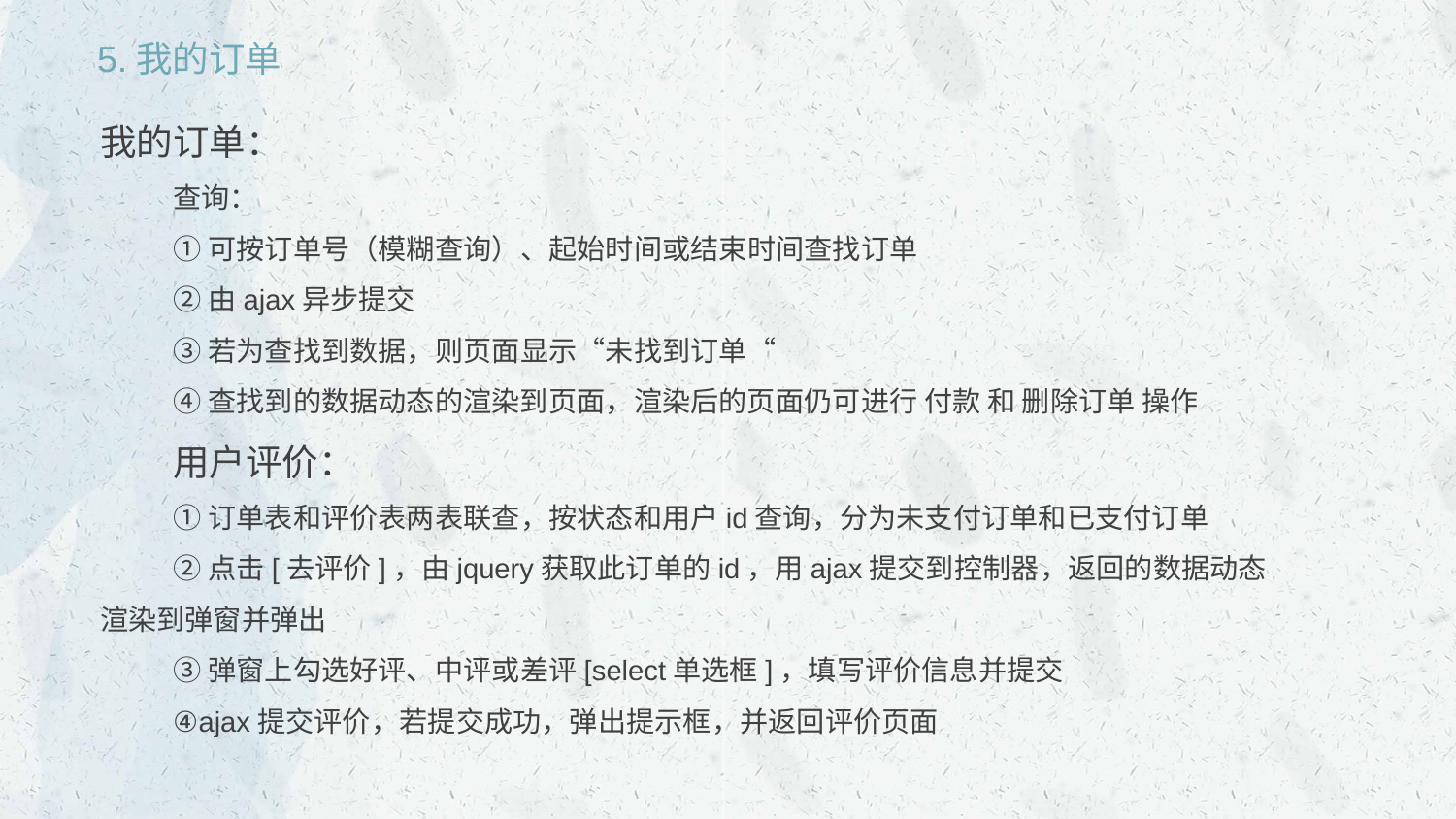

5.我的订单
我的订单：
查询：
①可按订单号（模糊查询）、起始时间或结束时间查找订单
②由ajax异步提交
③若为查找到数据，则页面显示“未找到订单“
④查找到的数据动态的渲染到页面，渲染后的页面仍可进行 付款 和 删除订单 操作
用户评价：
①订单表和评价表两表联查，按状态和用户id查询，分为未支付订单和已支付订单
②点击[去评价]，由jquery获取此订单的id，用ajax提交到控制器，返回的数据动态渲染到弹窗并弹出
③弹窗上勾选好评、中评或差评[select单选框]，填写评价信息并提交
④ajax提交评价，若提交成功，弹出提示框，并返回评价页面